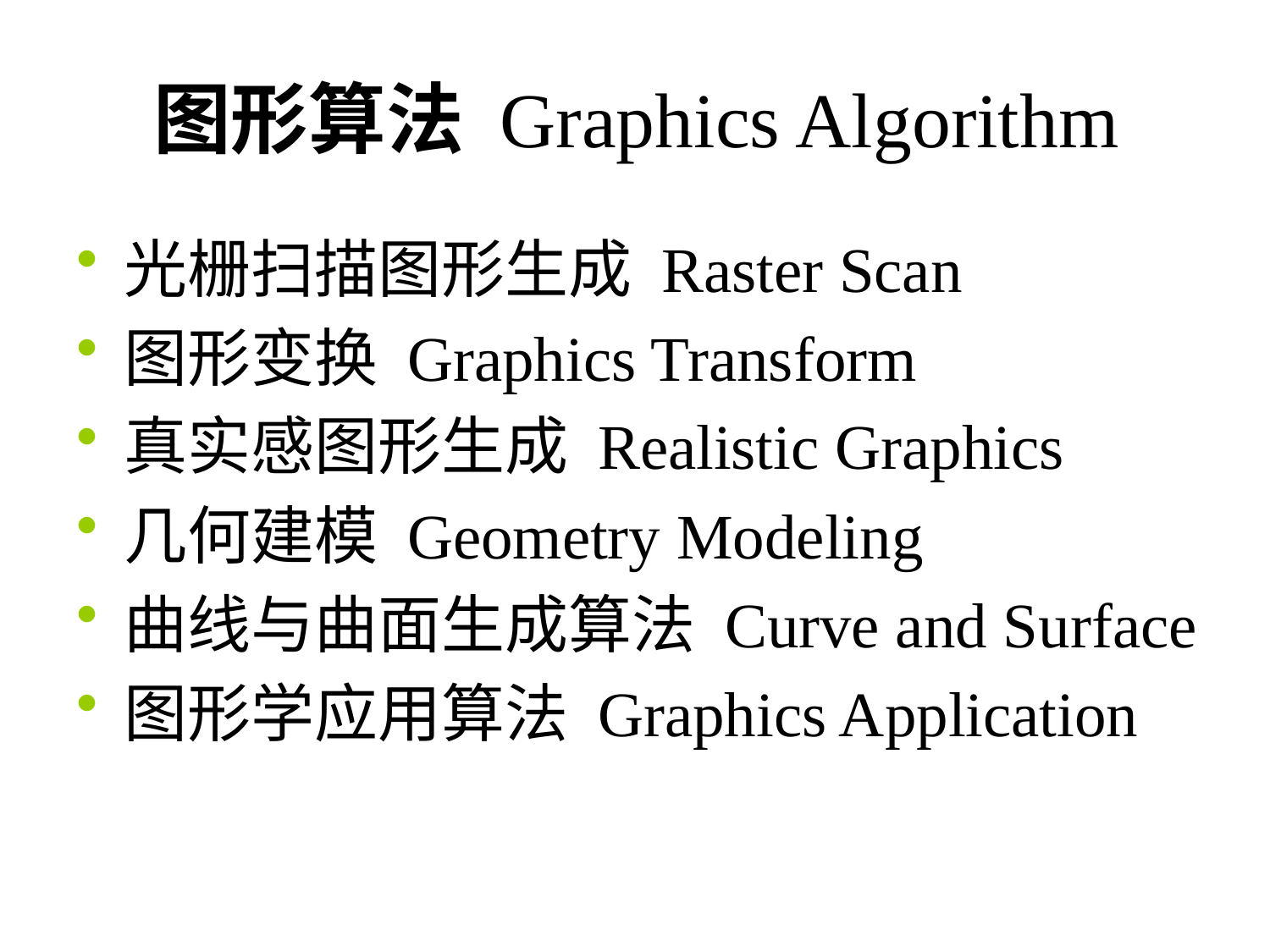

# 图形算法 Graphics Algorithm
光栅扫描图形生成 Raster Scan
图形变换 Graphics Transform
真实感图形生成 Realistic Graphics
几何建模 Geometry Modeling
曲线与曲面生成算法 Curve and Surface
图形学应用算法 Graphics Application